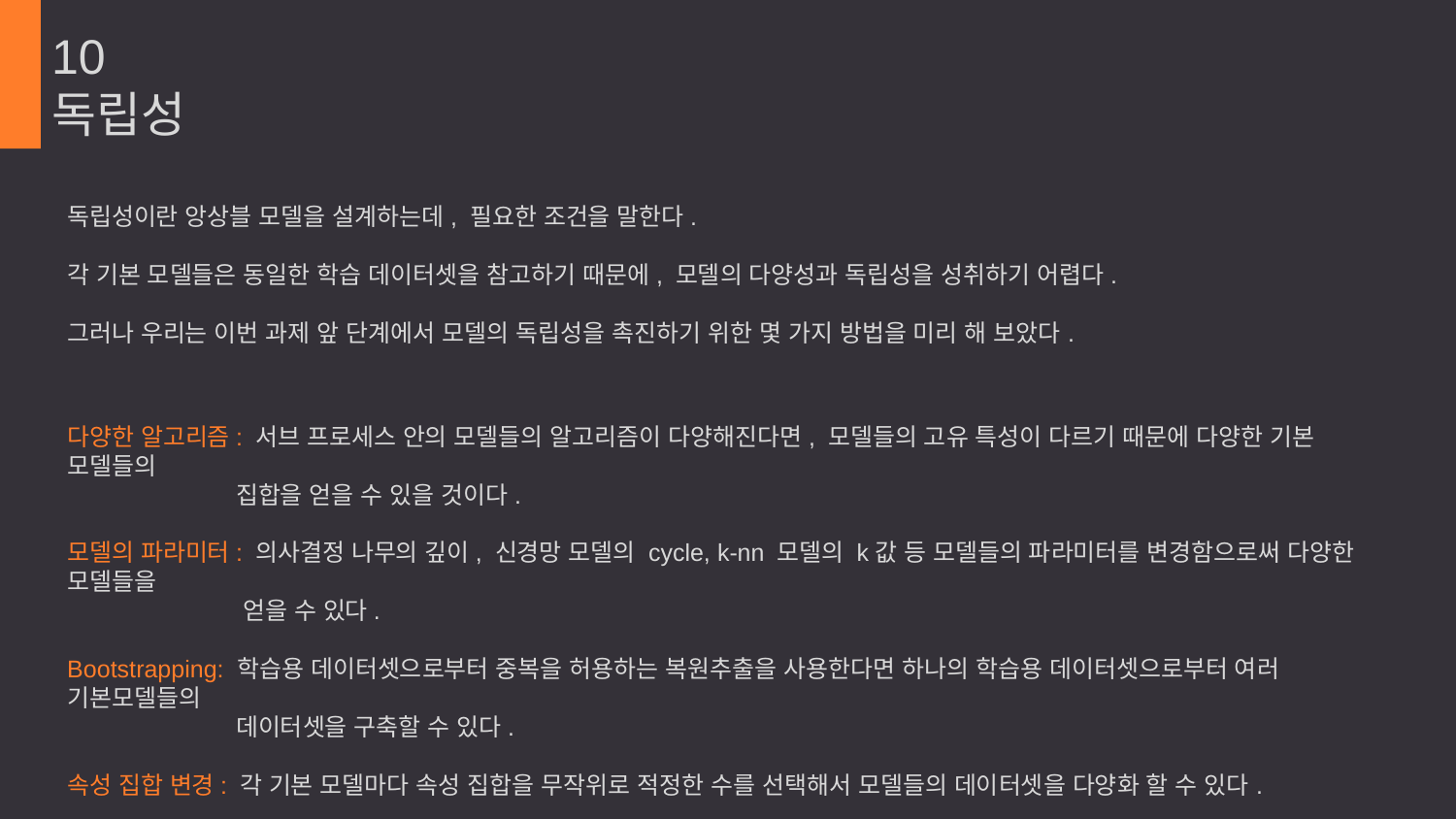

10
독립성
독립성이란 앙상블 모델을 설계하는데, 필요한 조건을 말한다.

각 기본 모델들은 동일한 학습 데이터셋을 참고하기 때문에, 모델의 다양성과 독립성을 성취하기 어렵다.

그러나 우리는 이번 과제 앞 단계에서 모델의 독립성을 촉진하기 위한 몇 가지 방법을 미리 해 보았다.

다양한 알고리즘: 서브 프로세스 안의 모델들의 알고리즘이 다양해진다면, 모델들의 고유 특성이 다르기 때문에 다양한 기본 모델들의
                        집합을 얻을 수 있을 것이다.

모델의 파라미터: 의사결정 나무의 깊이, 신경망 모델의 cycle, k-nn 모델의 k값 등 모델들의 파라미터를 변경함으로써 다양한 모델들을
                         얻을 수 있다.

Bootstrapping: 학습용 데이터셋으로부터 중복을 허용하는 복원추출을 사용한다면 하나의 학습용 데이터셋으로부터 여러 기본모델들의
                        데이터셋을 구축할 수 있다.

속성 집합 변경: 각 기본 모델마다 속성 집합을 무작위로 적정한 수를 선택해서 모델들의 데이터셋을 다양화 할 수 있다.